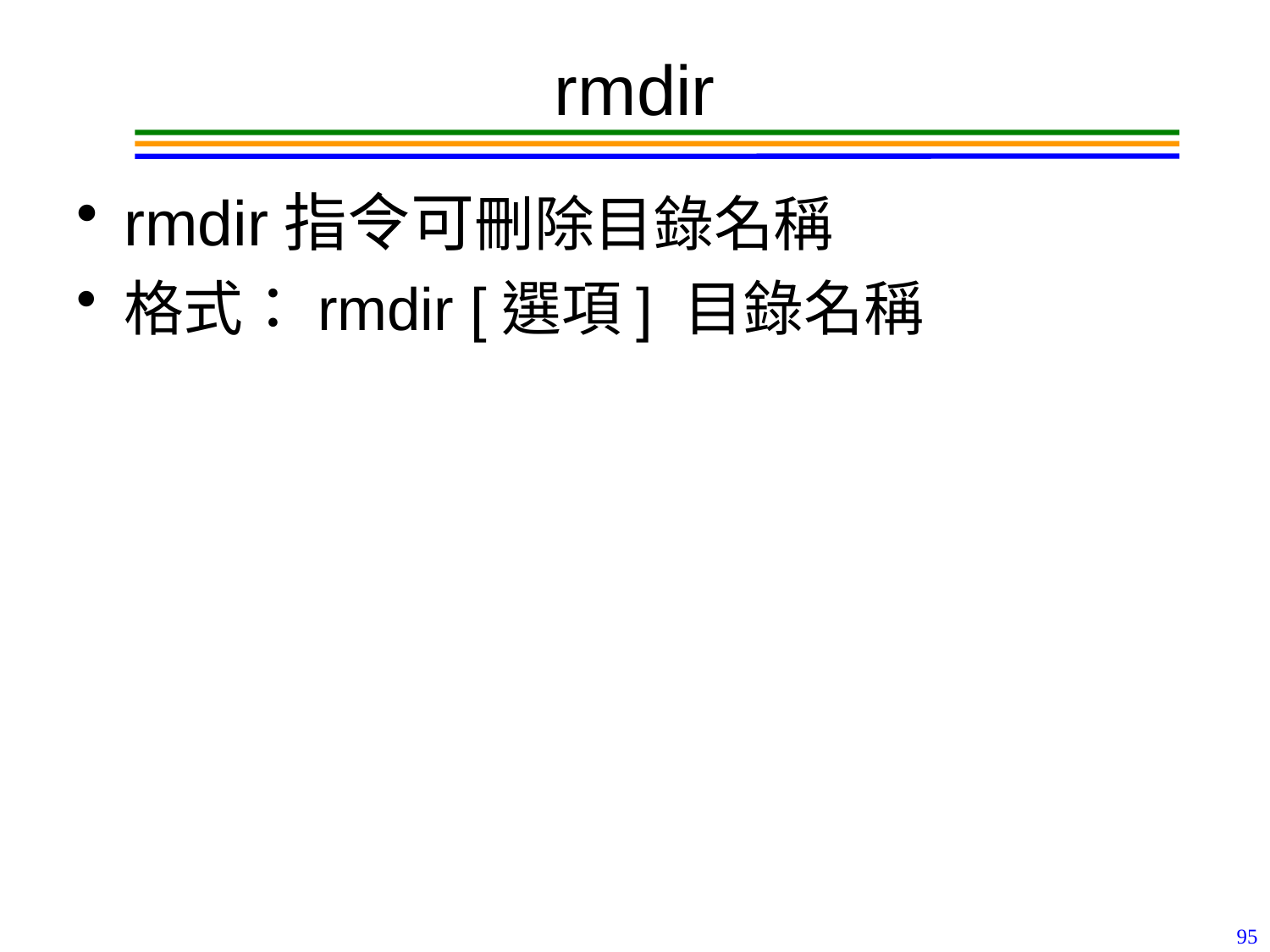

# rmdir
rmdir指令可刪除目錄名稱
格式：rmdir [選項] 目錄名稱

95